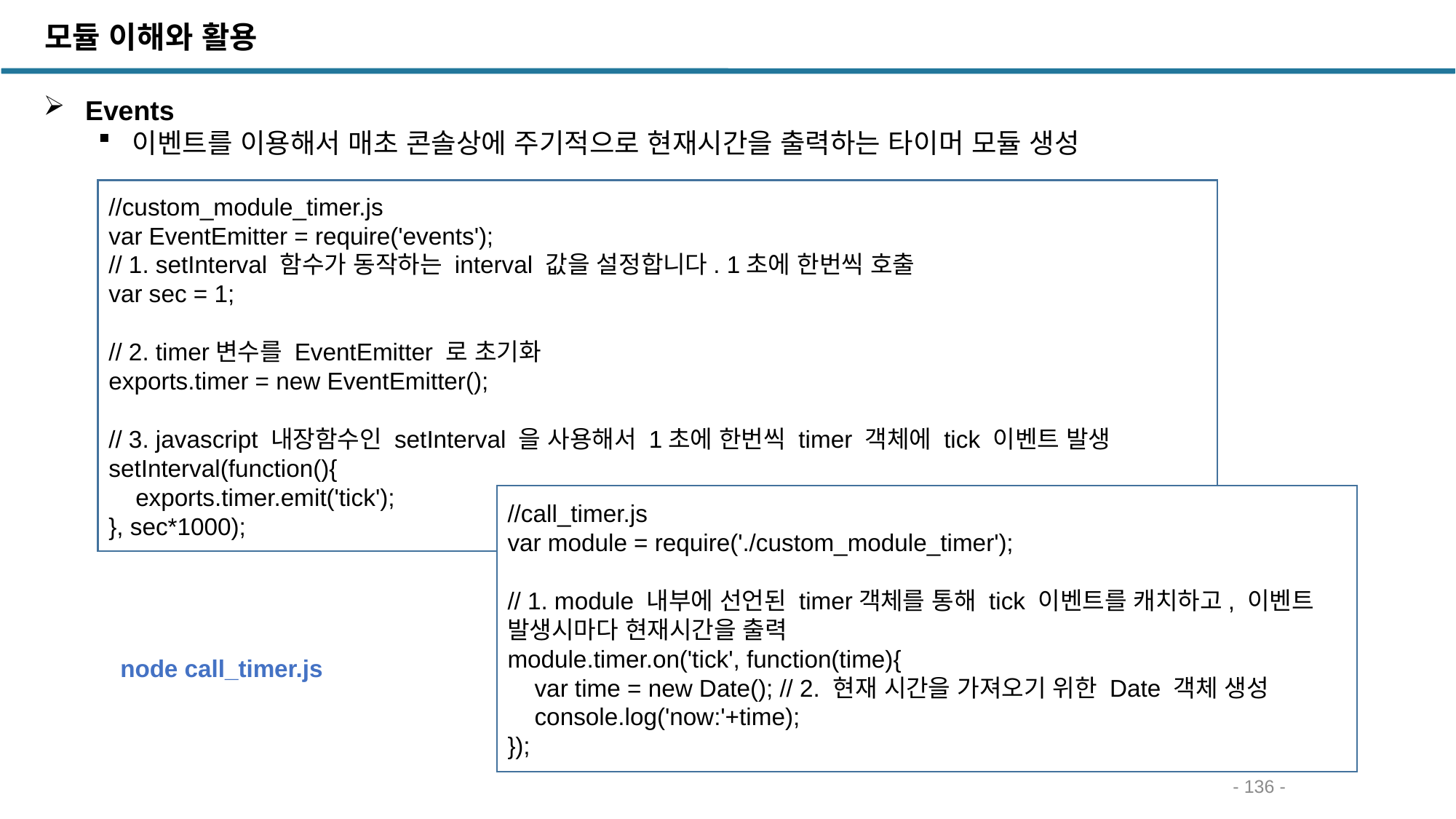

모듈 이해와 활용
 Events
이벤트를 이용해서 매초 콘솔상에 주기적으로 현재시간을 출력하는 타이머 모듈 생성
//custom_module_timer.js
var EventEmitter = require('events');
// 1. setInterval 함수가 동작하는 interval 값을 설정합니다. 1초에 한번씩 호출
var sec = 1;

// 2. timer변수를 EventEmitter 로 초기화
exports.timer = new EventEmitter();

// 3. javascript 내장함수인 setInterval 을 사용해서 1초에 한번씩 timer 객체에 tick 이벤트 발생
setInterval(function(){
    exports.timer.emit('tick');
}, sec*1000);
//call_timer.js
var module = require('./custom_module_timer');

// 1. module 내부에 선언된 timer객체를 통해 tick 이벤트를 캐치하고, 이벤트 발생시마다 현재시간을 출력
module.timer.on('tick', function(time){
    var time = new Date(); // 2. 현재 시간을 가져오기 위한 Date 객체 생성
    console.log('now:'+time);
});
node call_timer.js
- 136 -